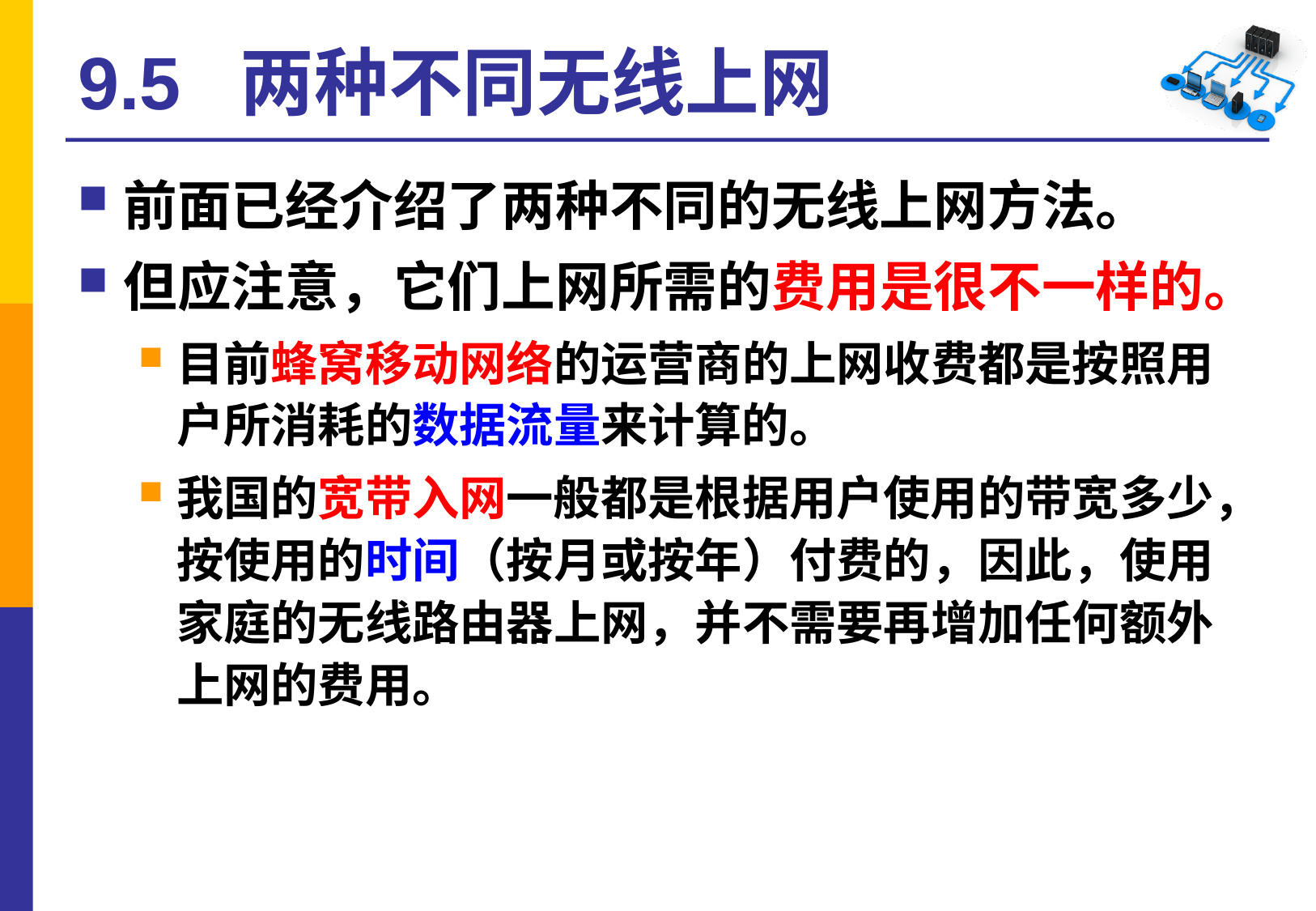

# 9.5  两种不同无线上网
前面已经介绍了两种不同的无线上网方法。
但应注意，它们上网所需的费用是很不一样的。
目前蜂窝移动网络的运营商的上网收费都是按照用户所消耗的数据流量来计算的。
我国的宽带入网一般都是根据用户使用的带宽多少，按使用的时间（按月或按年）付费的，因此，使用家庭的无线路由器上网，并不需要再增加任何额外上网的费用。